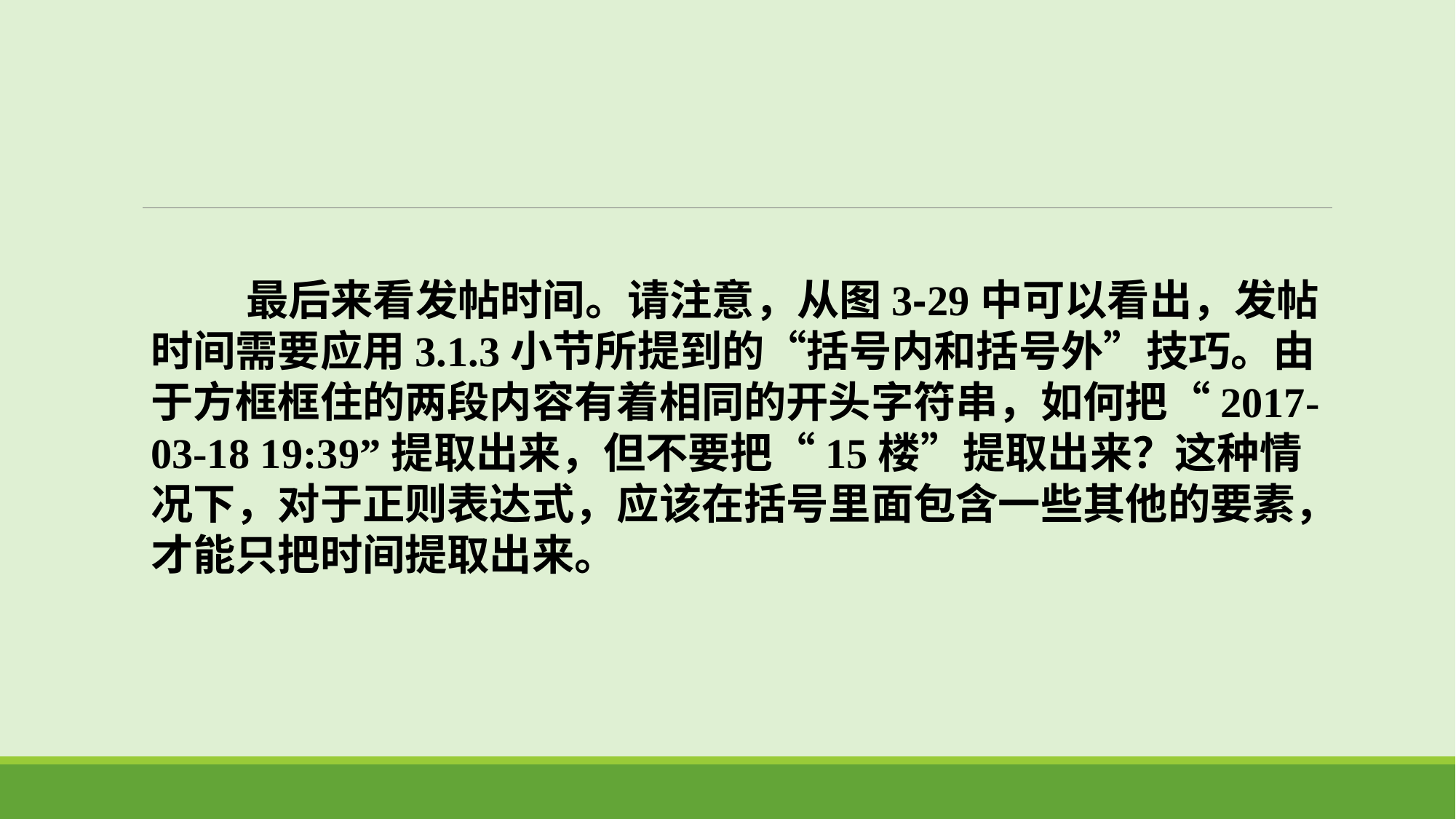

最后来看发帖时间。请注意，从图3-29中可以看出，发帖时间需要应用3.1.3小节所提到的“括号内和括号外”技巧。由于方框框住的两段内容有着相同的开头字符串，如何把“2017-03-18 19:39”提取出来，但不要把“15楼”提取出来？这种情况下，对于正则表达式，应该在括号里面包含一些其他的要素，才能只把时间提取出来。